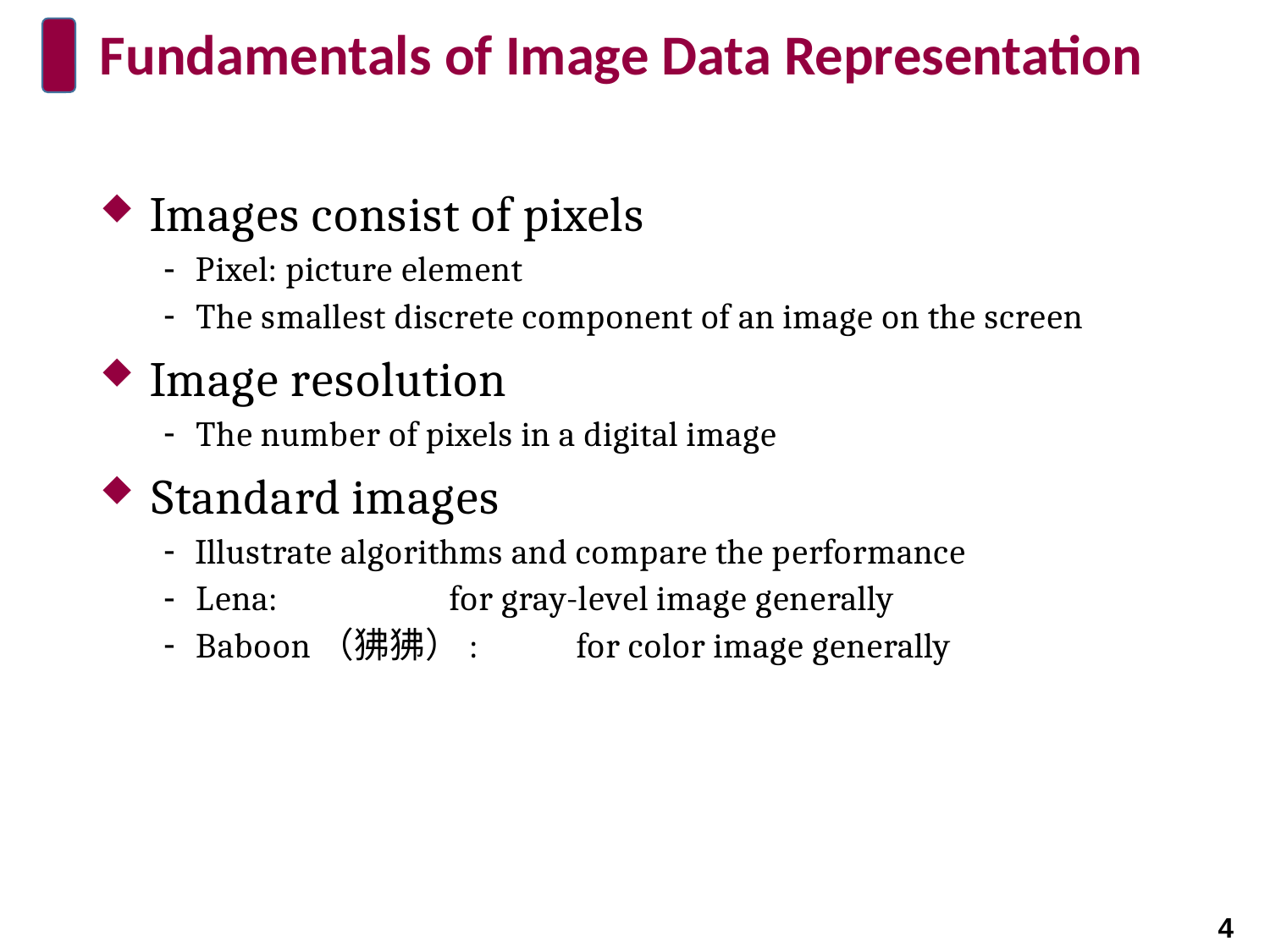

# Fundamentals of Image Data Representation
Images consist of pixels
Pixel: picture element
The smallest discrete component of an image on the screen
Image resolution
The number of pixels in a digital image
Standard images
Illustrate algorithms and compare the performance
Lena:		for gray-level image generally
Baboon（狒狒）:	for color image generally
4